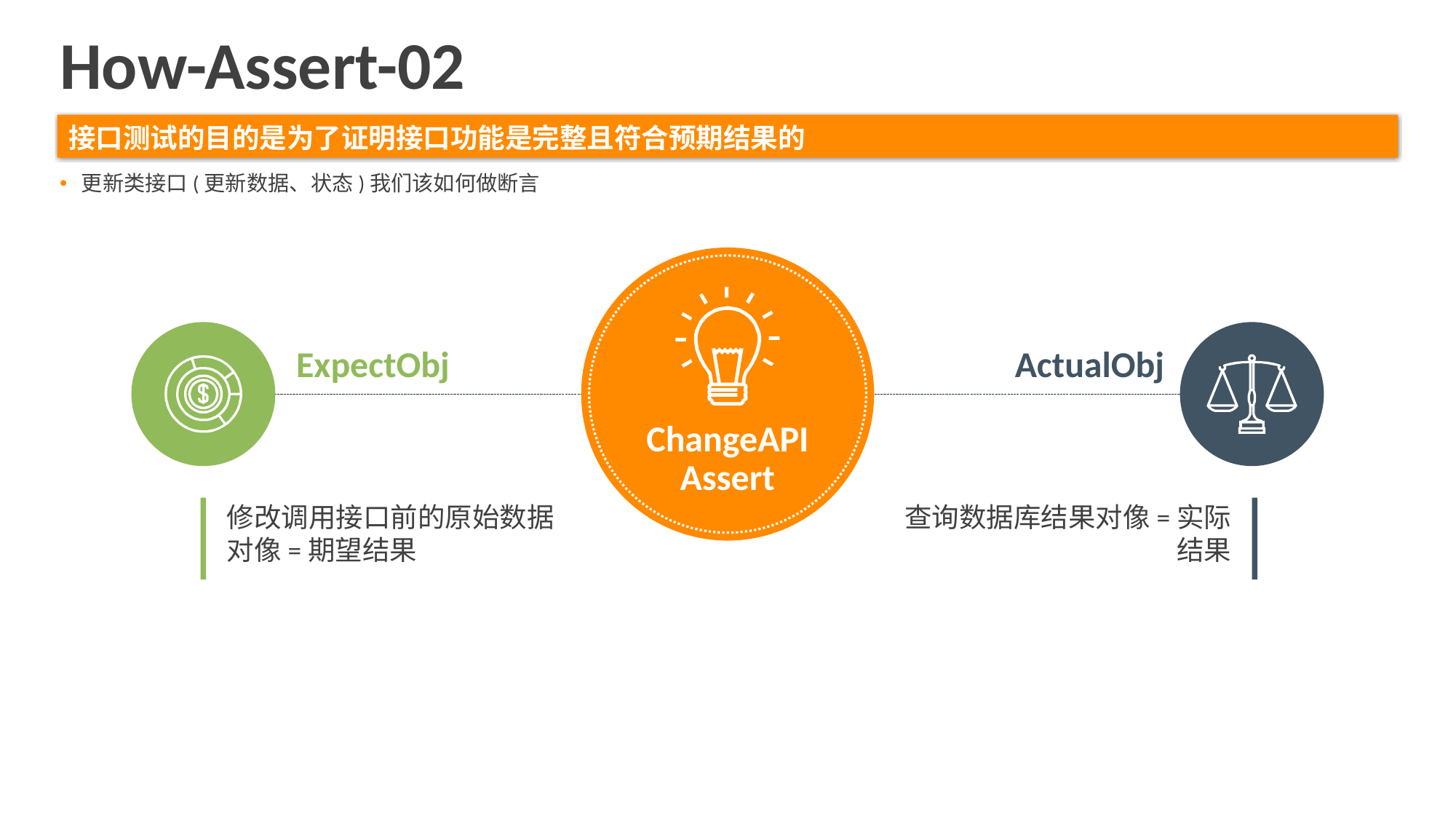

How-Assert-02

接口测试的目的是为了证明接口功能是完整且符合预期结果的
更新类接口(更新数据、状态)我们该如何做断言

ChangeAPI
Assert

ExpectObj
ActualObj

修改调用接口前的原始数据对像=期望结果

查询数据库结果对像=实际结果